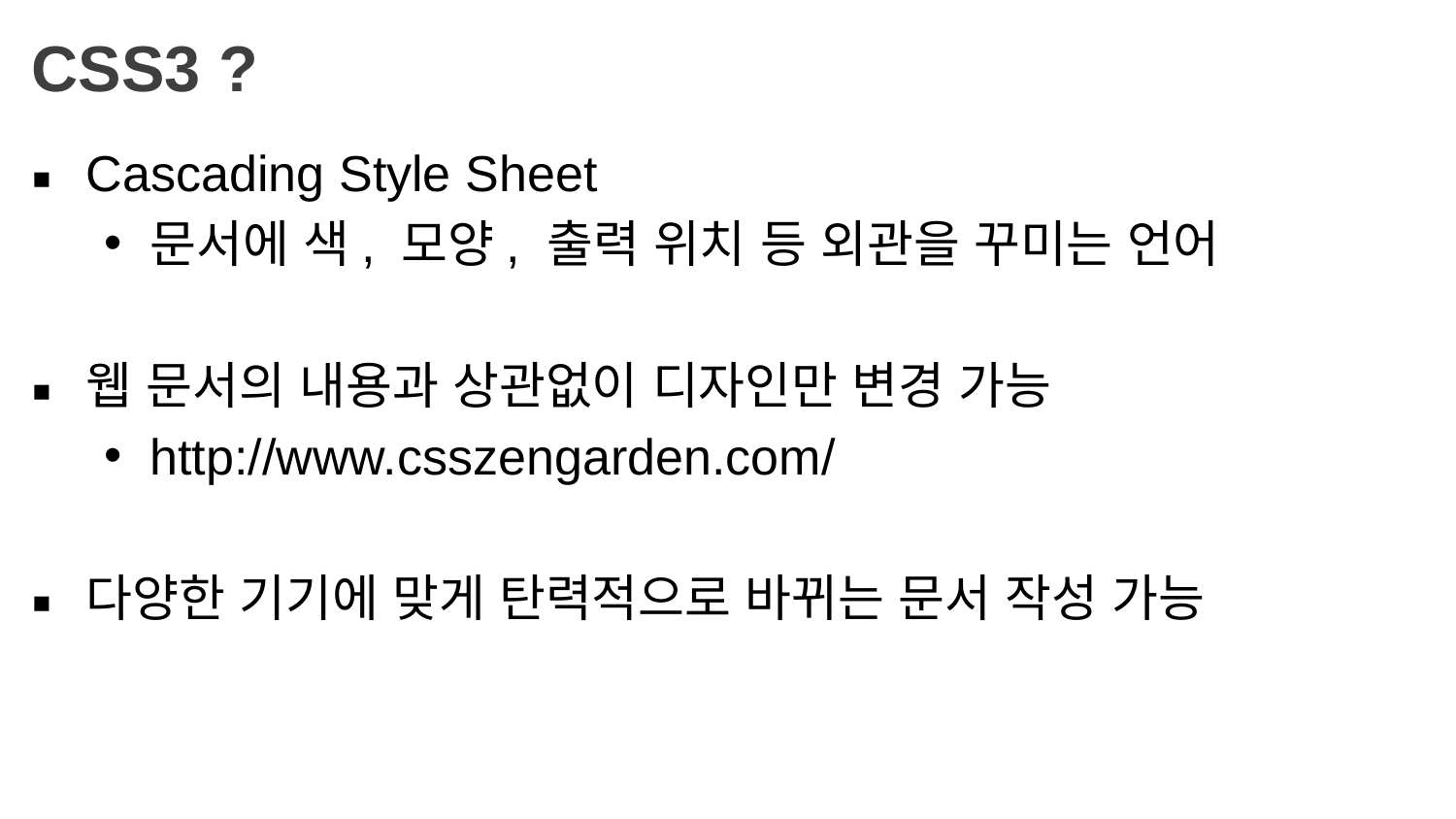

CSS3 ?
Cascading Style Sheet
문서에 색, 모양, 출력 위치 등 외관을 꾸미는 언어

웹 문서의 내용과 상관없이 디자인만 변경 가능
http://www.csszengarden.com/

다양한 기기에 맞게 탄력적으로 바뀌는 문서 작성 가능